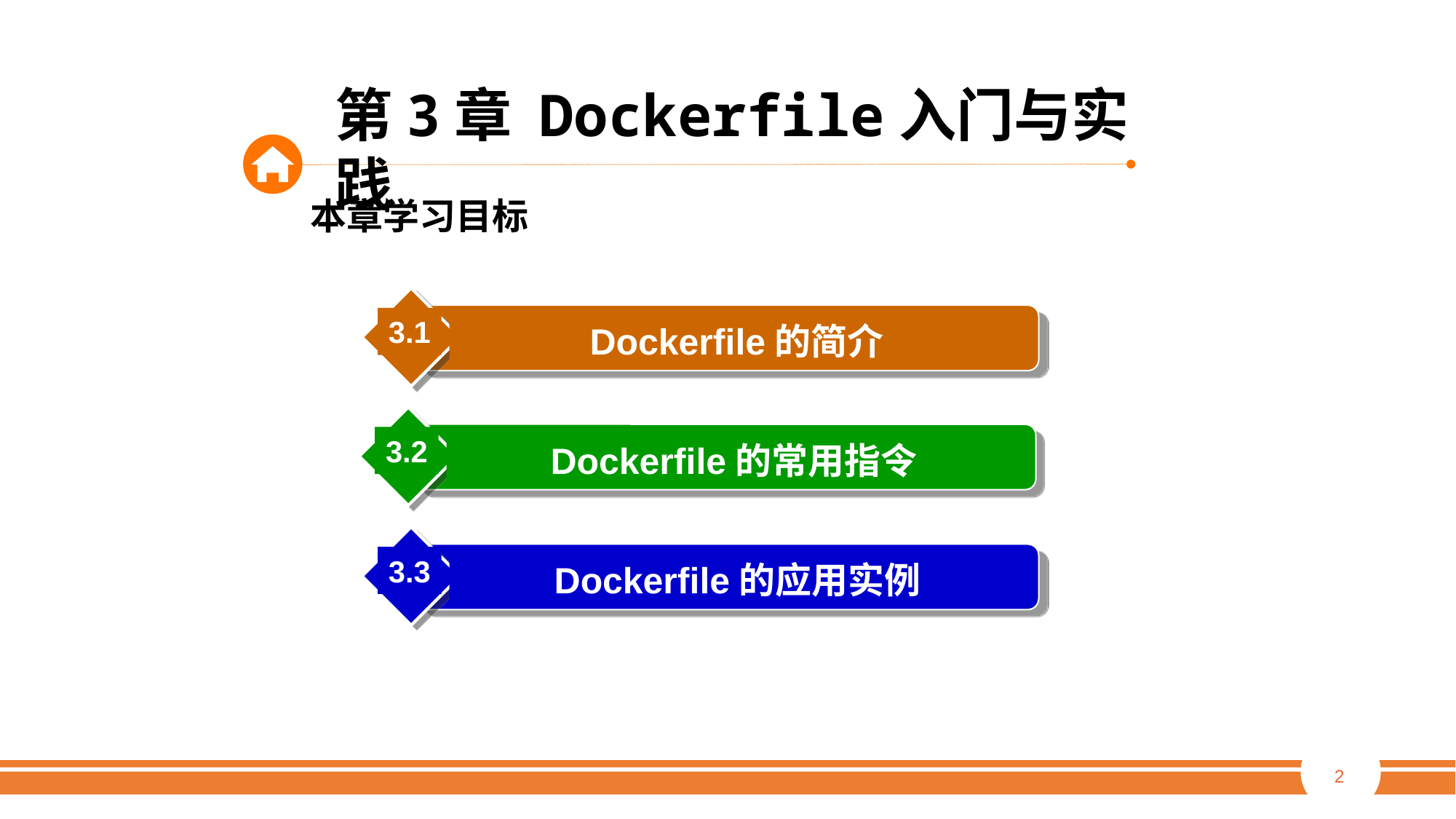

第3章 Dockerfile入门与实践

本章学习目标

3.1
Dockerfile的简介

3.2
Dockerfile的常用指令

3.3
Dockerfile的应用实例
2